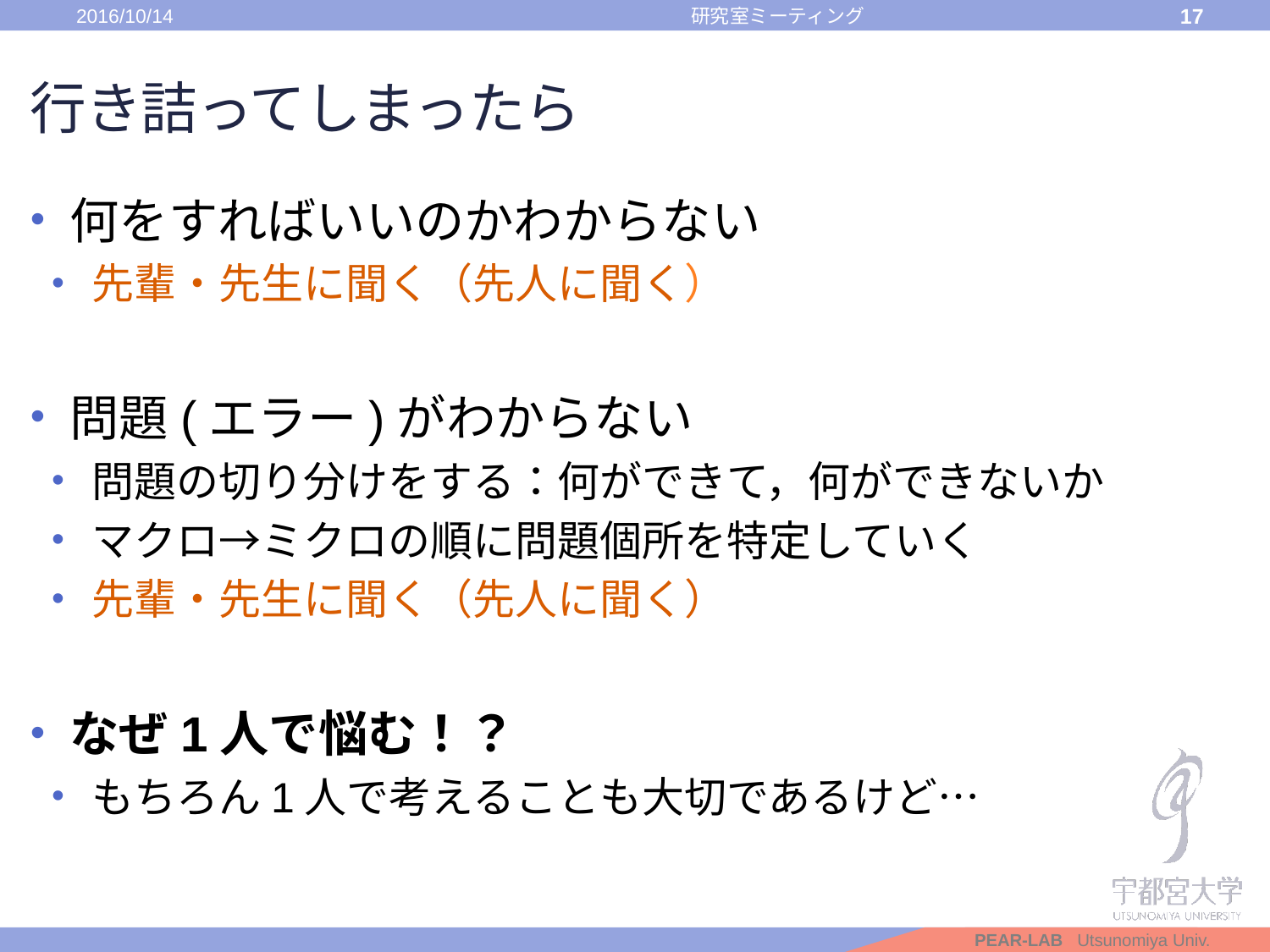

2016/10/14
17
研究室ミーティング
# 行き詰ってしまったら
何をすればいいのかわからない
先輩・先生に聞く（先人に聞く）

問題(エラー)がわからない
問題の切り分けをする：何ができて，何ができないか
マクロ→ミクロの順に問題個所を特定していく
先輩・先生に聞く（先人に聞く）

なぜ1人で悩む！？
もちろん1人で考えることも大切であるけど…